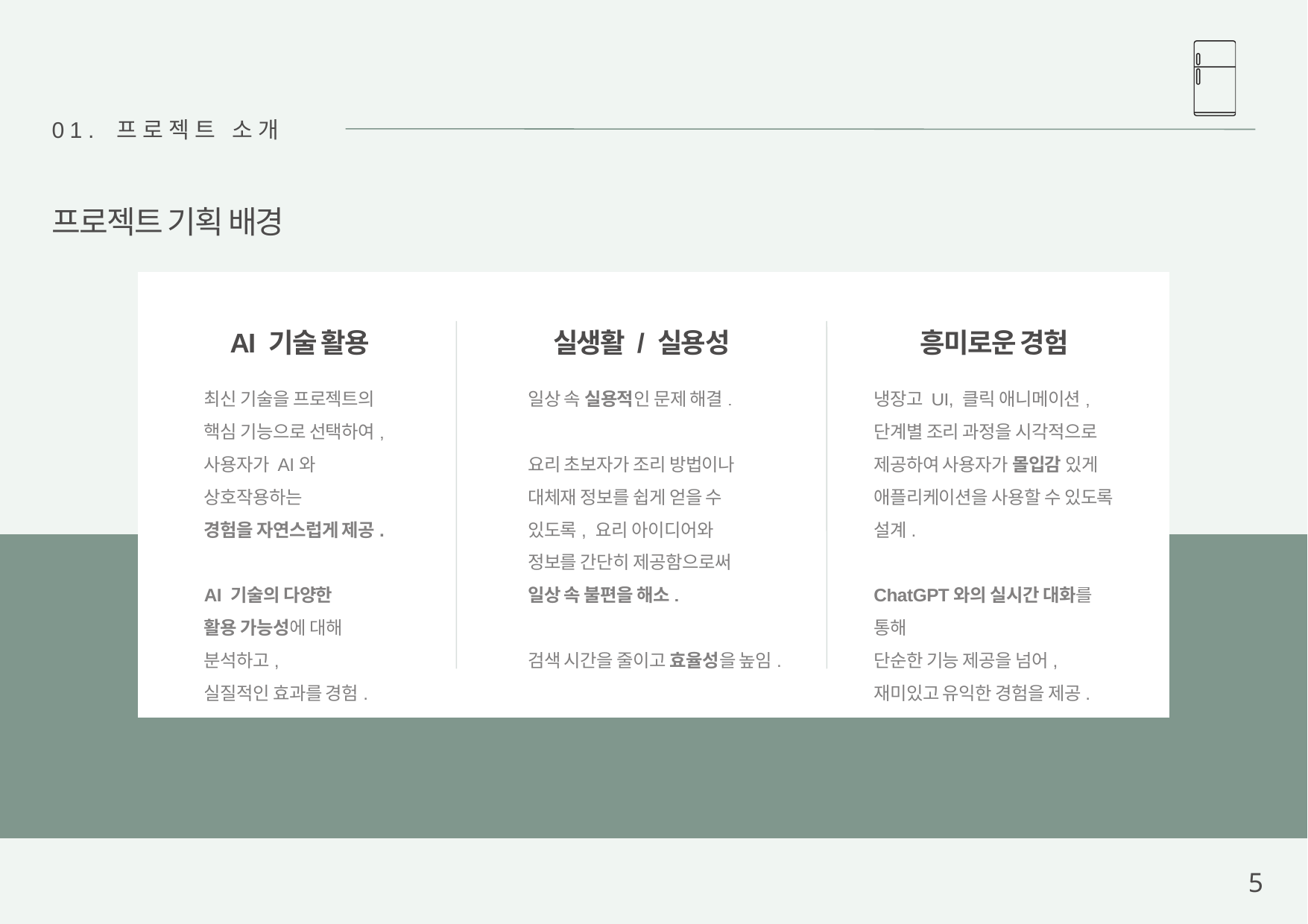

01. 프로젝트 소개

프로젝트 기획 배경

AI 기술 활용
실생활 / 실용성
흥미로운 경험

최신 기술을 프로젝트의
핵심 기능으로 선택하여,
사용자가 AI와 상호작용하는
경험을 자연스럽게 제공.

AI 기술의 다양한
활용 가능성에 대해
분석하고,
실질적인 효과를 경험.
일상 속 실용적인 문제 해결.

요리 초보자가 조리 방법이나
대체재 정보를 쉽게 얻을 수
있도록, 요리 아이디어와
정보를 간단히 제공함으로써
일상 속 불편을 해소.

검색 시간을 줄이고 효율성을 높임.
냉장고 UI, 클릭 애니메이션,
단계별 조리 과정을 시각적으로
제공하여 사용자가 몰입감 있게
애플리케이션을 사용할 수 있도록
설계.

ChatGPT와의 실시간 대화를 통해
단순한 기능 제공을 넘어,
재미있고 유익한 경험을 제공.

5